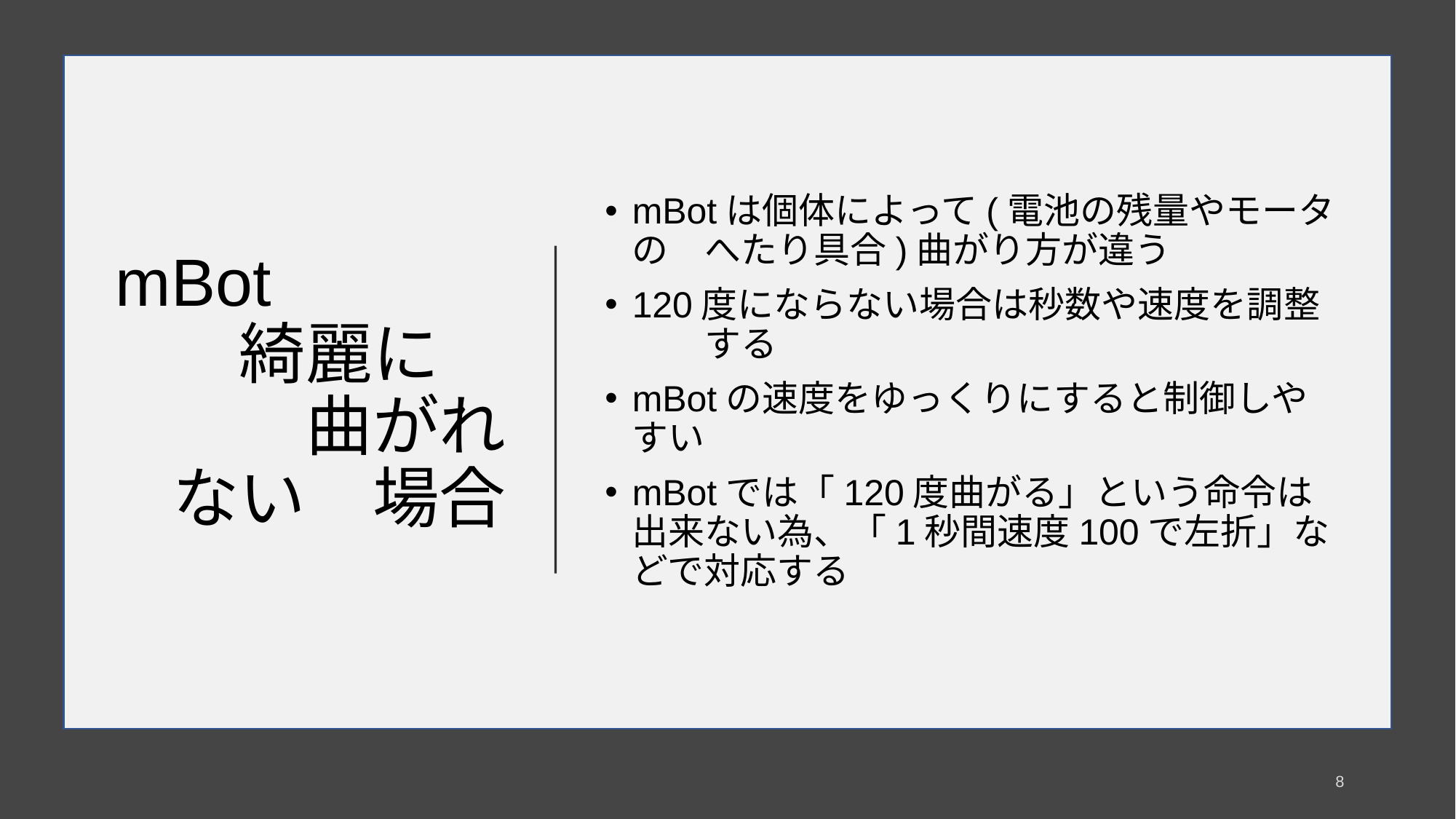

# mBot 　　　　綺麗に　　　曲がれない　場合
mBotは個体によって(電池の残量やモータの　へたり具合)曲がり方が違う
120度にならない場合は秒数や速度を調整　　する
mBotの速度をゆっくりにすると制御しやすい
mBotでは「120度曲がる」という命令は出来ない為、「1秒間速度100で左折」などで対応する
8